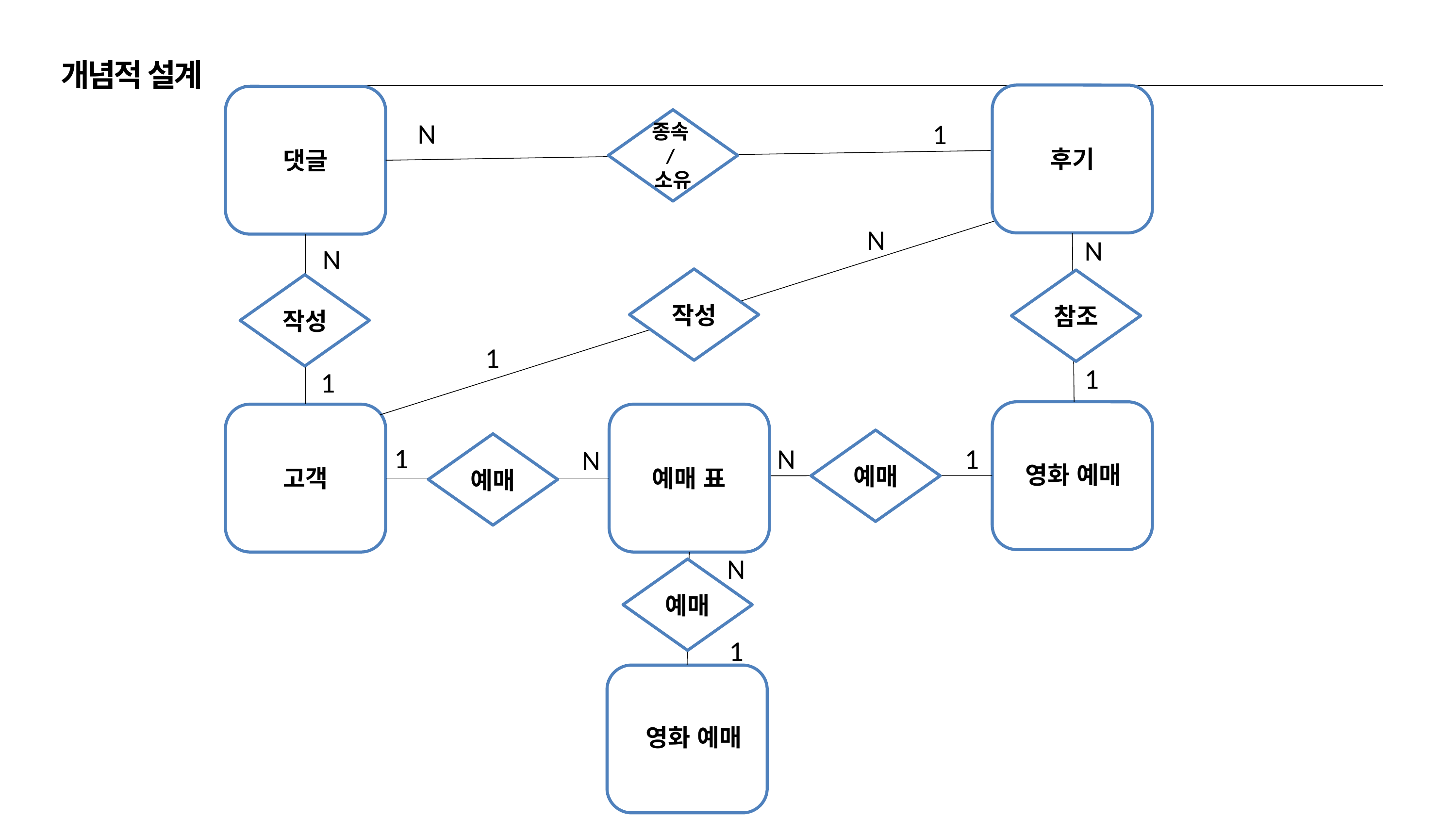

개념적 설계

종속/소유
N
1
후기
댓글
N
N
N
작성
참조
작성
1
1
1

예매
예매
1
N
1
N
영화 예매
예매 표
고객
N
N
예매
1

영화 예매